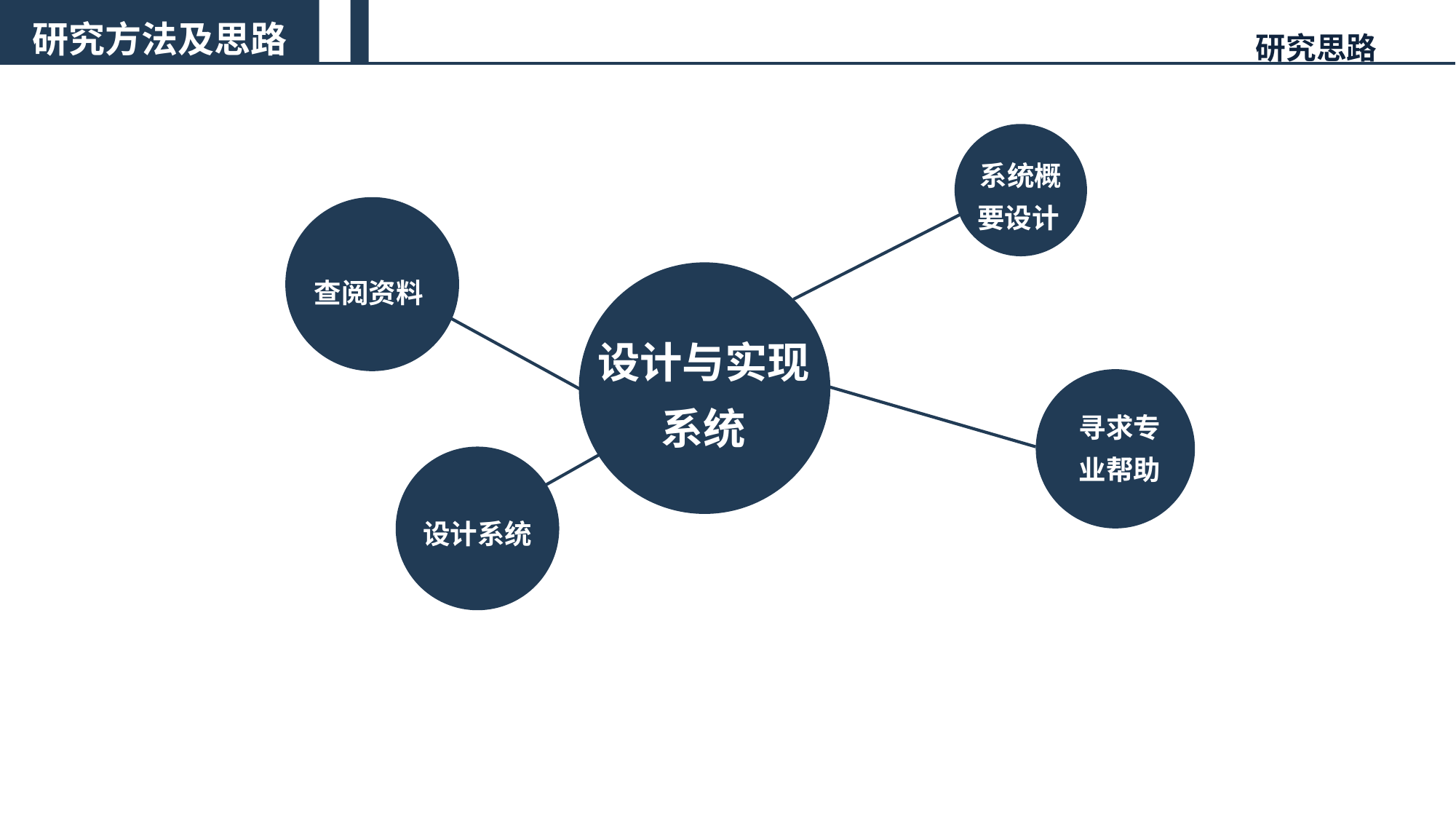

研究方法及思路
研究思路

系统概
要设计

查阅资料

设计与实现系统

寻求专
业帮助

设计系统